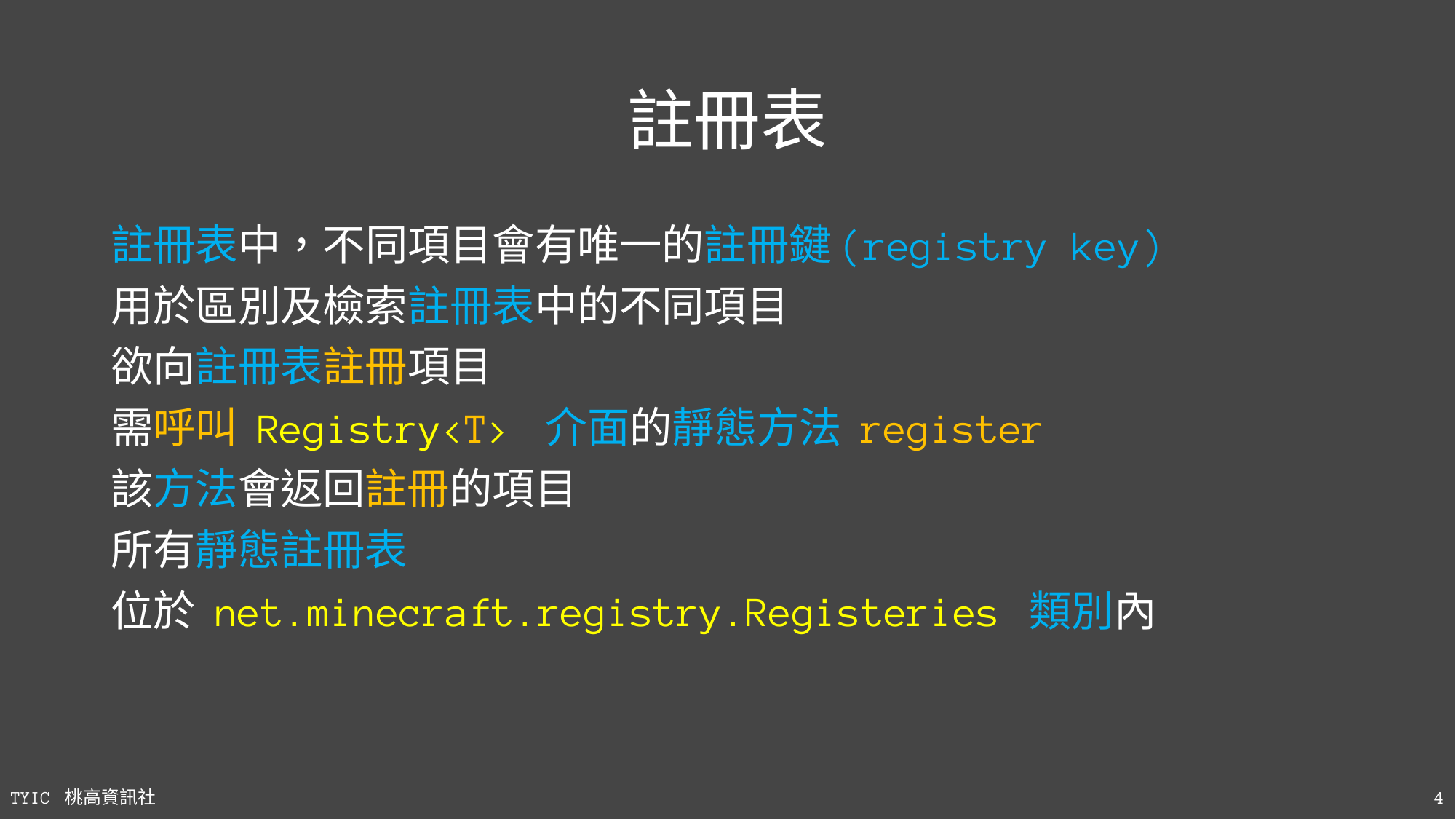

# 註冊表
註冊表中，不同項目會有唯一的註冊鍵(registry key)
用於區別及檢索註冊表中的不同項目
欲向註冊表註冊項目
需呼叫 Registry<T> 介面的靜態方法 register
該方法會返回註冊的項目
所有靜態註冊表
位於 net.minecraft.registry.Registeries 類別內